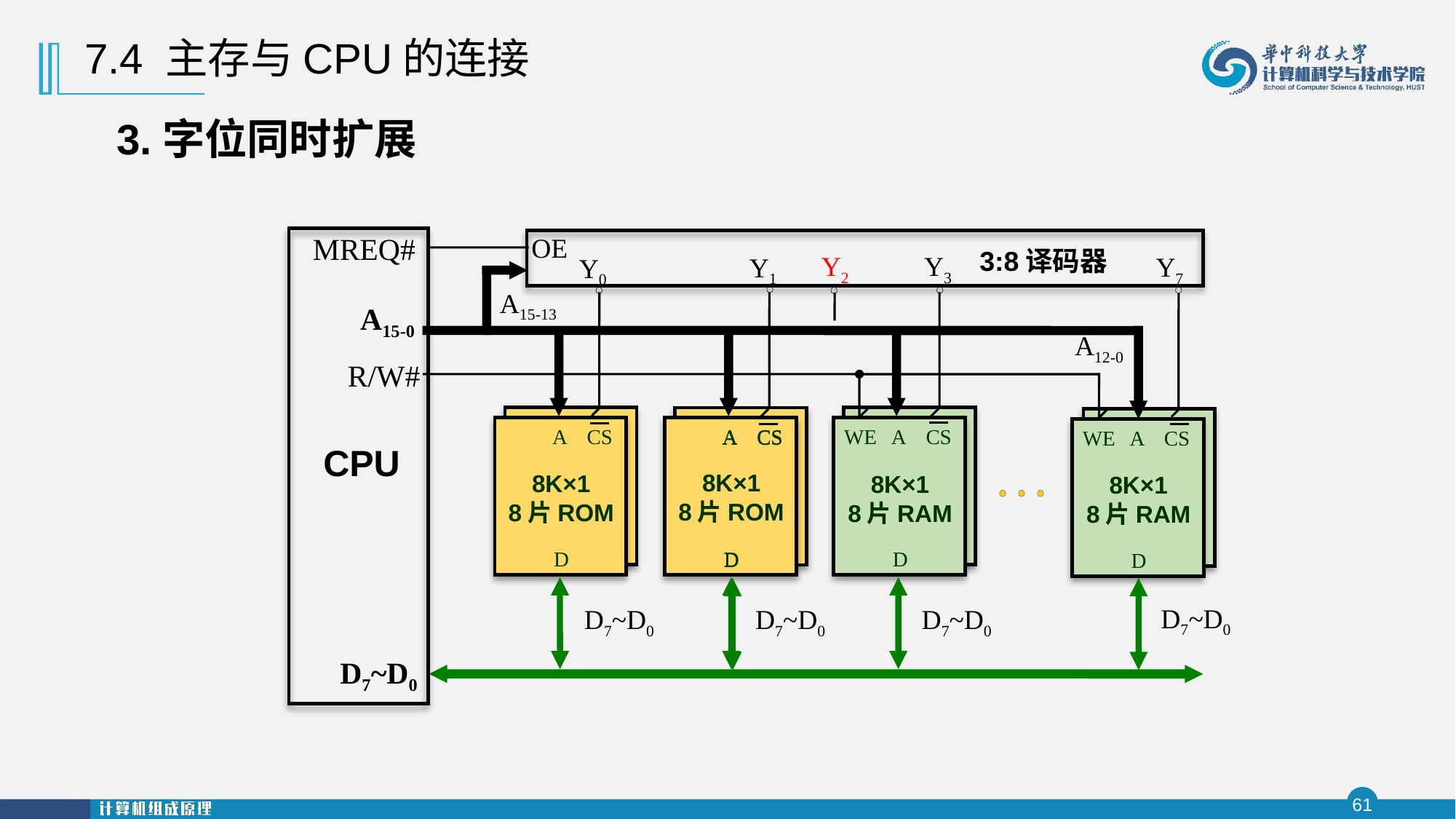

7.4 主存与CPU的连接
# 3.字位同时扩展

MREQ#
A15-0
R/W#
CPU
D7~D0
OE

3:8译码器
Y3
Y7
Y1
Y0

Y2

A15-13

A12-0

A
CS

8K×1
8片ROM
D

WE
A
CS

8K×1
8片RAM
D

A
CS

D

A
CS
8K×1
8片ROM
D

WE
A
CS

8K×1
8片RAM
D

D7~D0
D7~D0
D7~D0
D7~D0